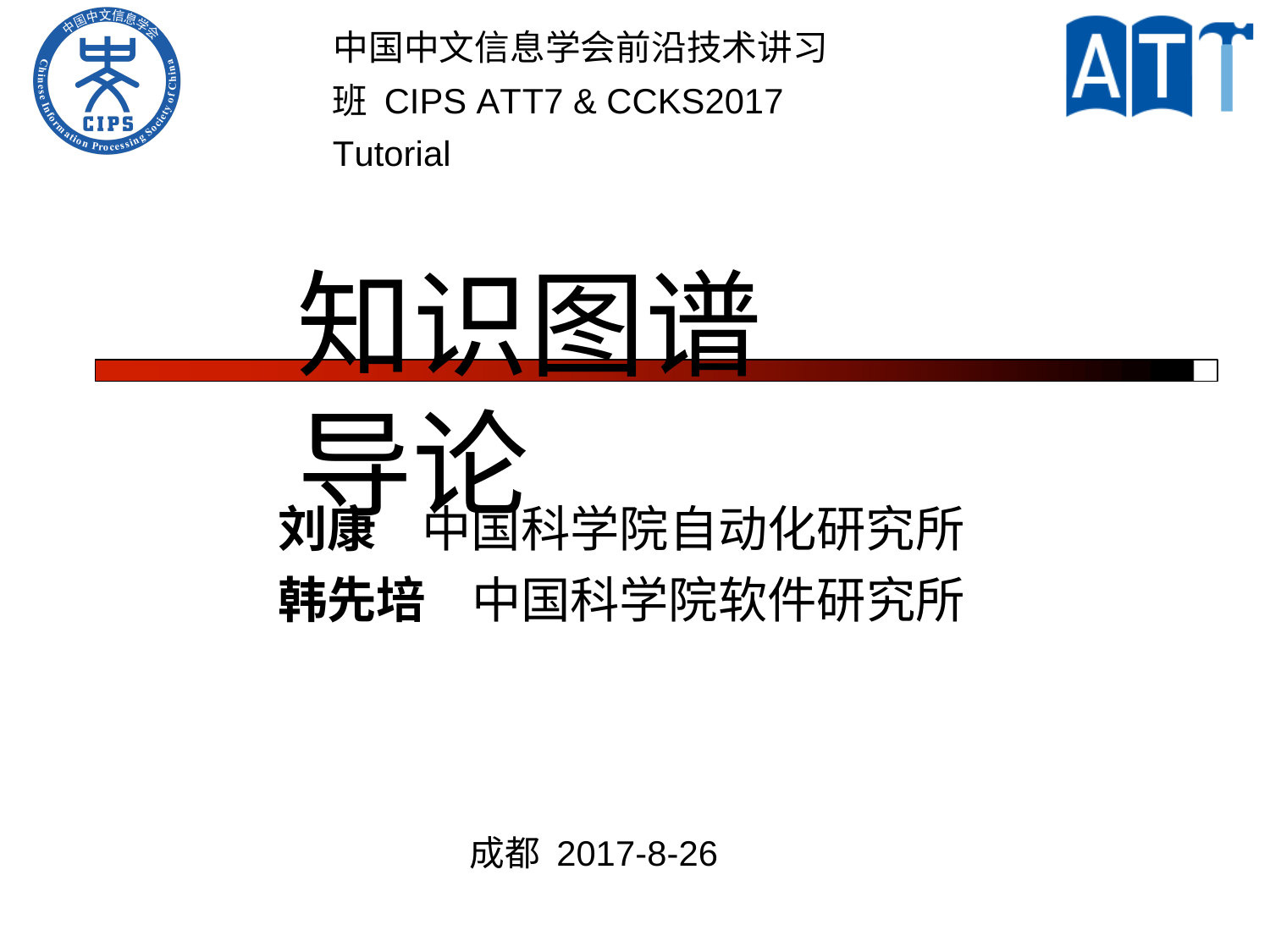

中国中文信息学会前沿技术讲习班 CIPS ATT7 & CCKS2017 Tutorial

知识图谱导论

刘康	中国科学院自动化研究所

韩先培	中国科学院软件研究所
成都 2017-8-26